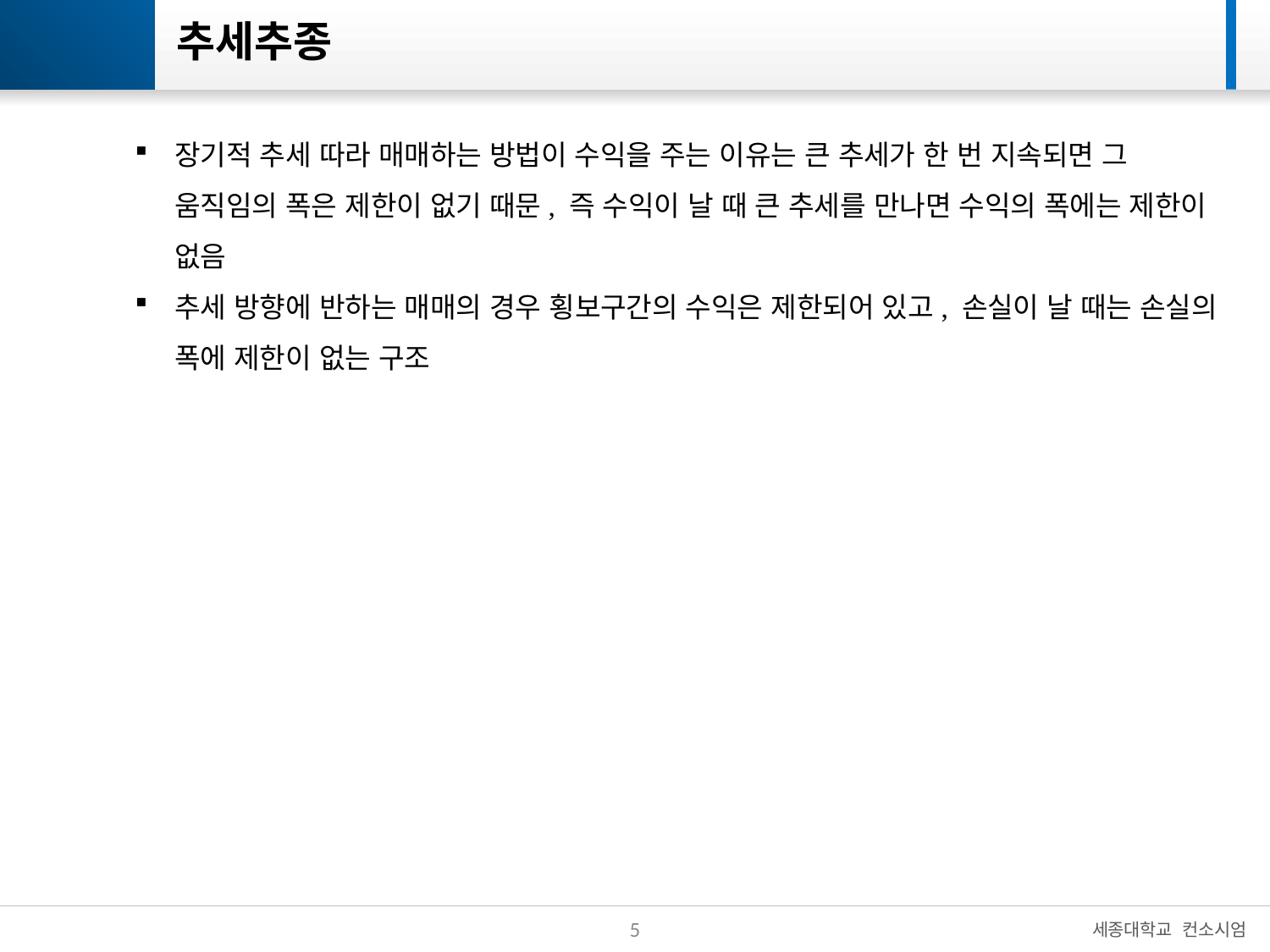

# 추세추종
장기적 추세 따라 매매하는 방법이 수익을 주는 이유는 큰 추세가 한 번 지속되면 그 움직임의 폭은 제한이 없기 때문, 즉 수익이 날 때 큰 추세를 만나면 수익의 폭에는 제한이 없음
추세 방향에 반하는 매매의 경우 횡보구간의 수익은 제한되어 있고, 손실이 날 때는 손실의 폭에 제한이 없는 구조